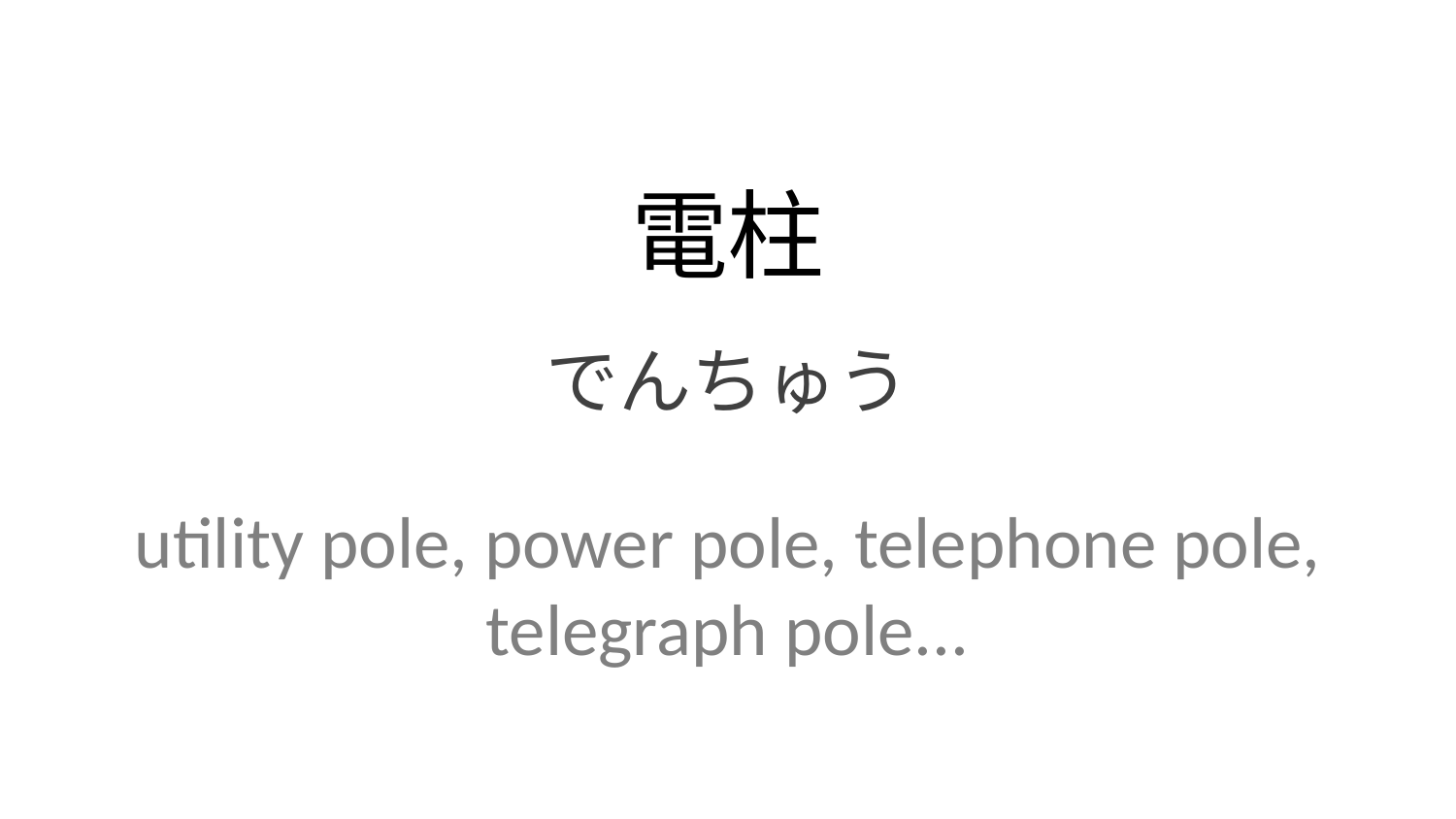

電柱

でんちゅう
utility pole, power pole, telephone pole, telegraph pole...